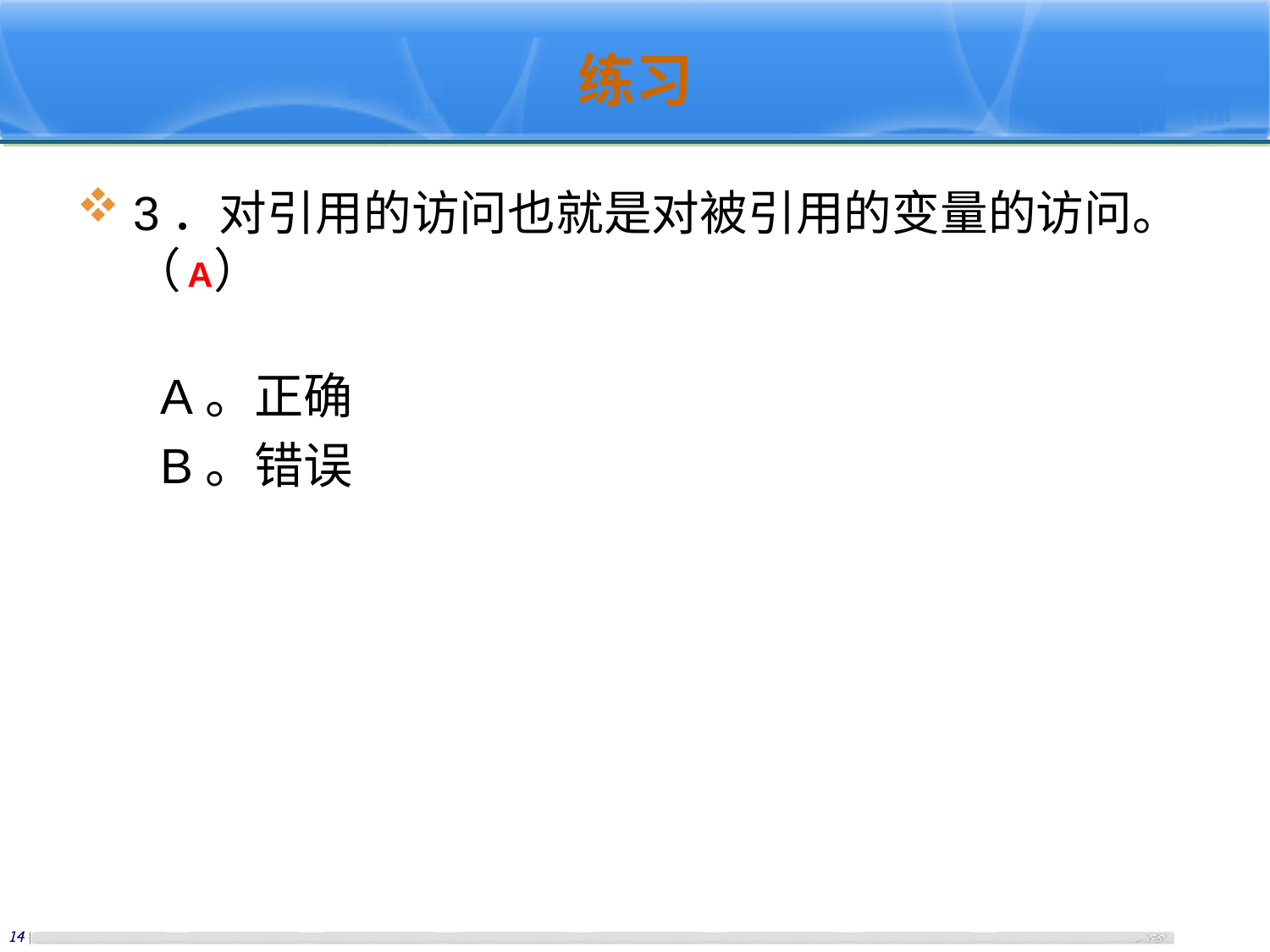

# 练习
3．对引用的访问也就是对被引用的变量的访问。（   ）
A。正确
B。错误
A